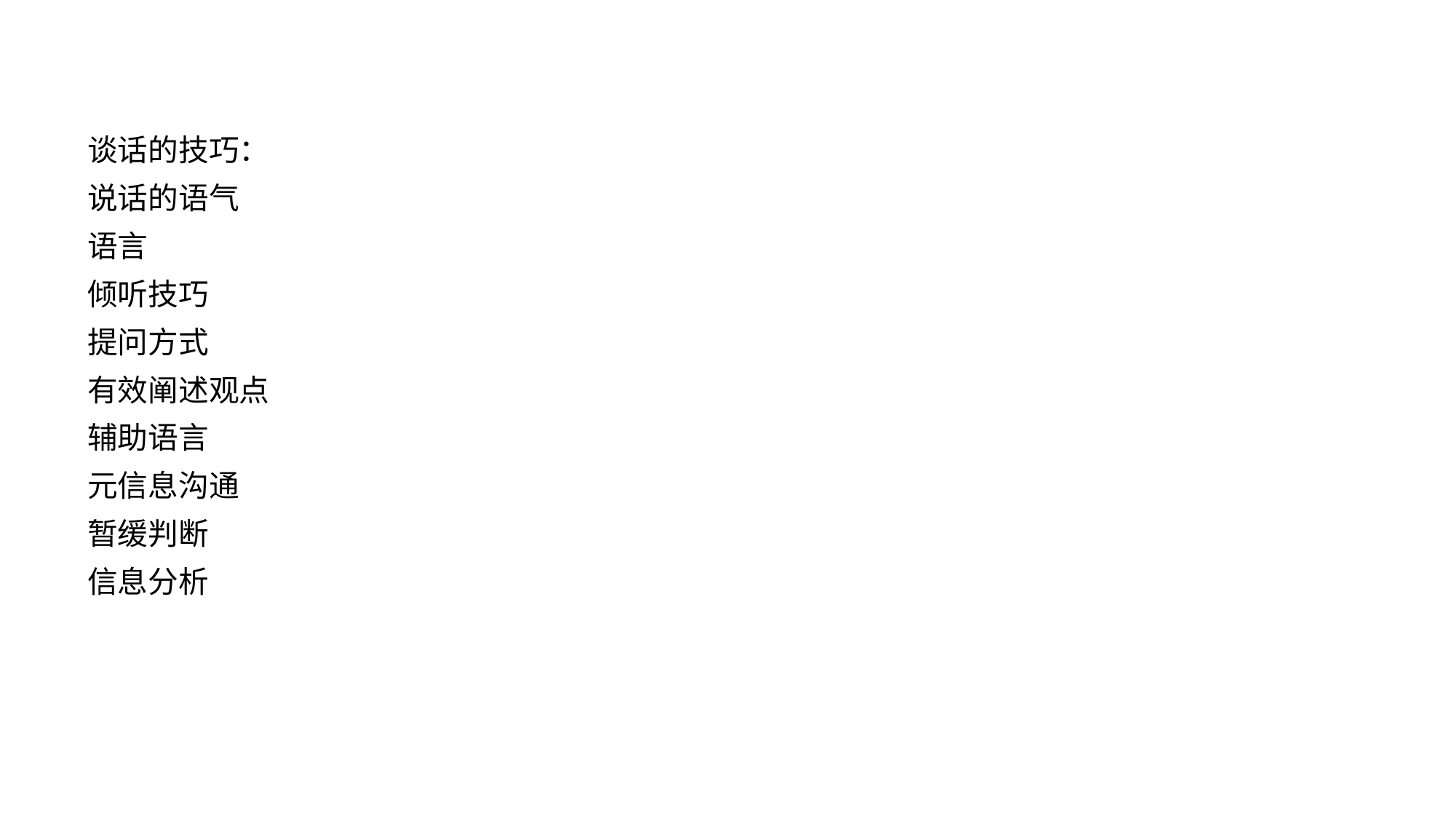

谈话的技巧：
说话的语气
语言
倾听技巧
提问方式
有效阐述观点
辅助语言
元信息沟通
暂缓判断
信息分析